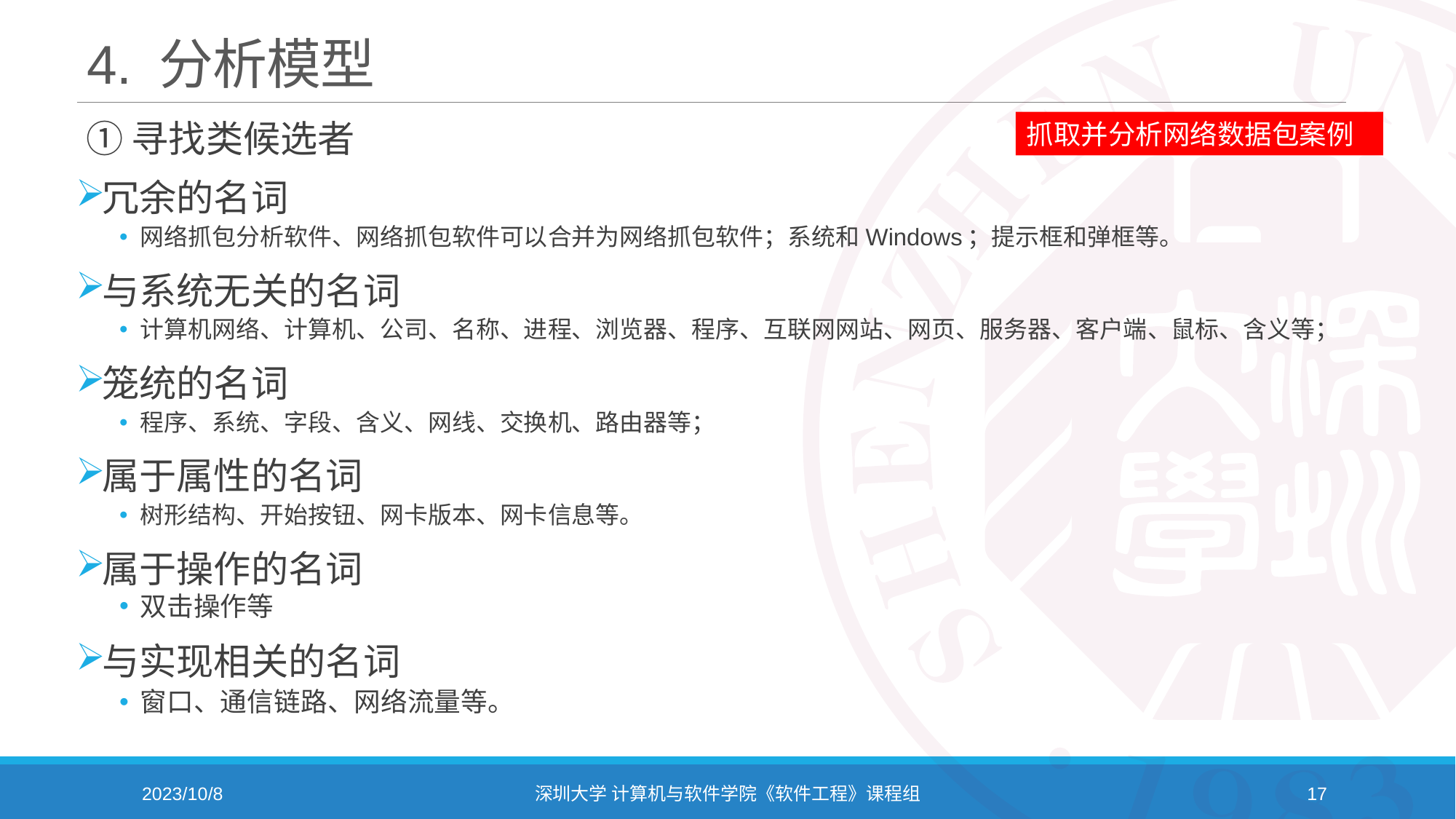

# 4. 分析模型
抓取并分析网络数据包案例
①寻找类候选者
冗余的名词
网络抓包分析软件、网络抓包软件可以合并为网络抓包软件；系统和Windows；提示框和弹框等。
与系统无关的名词
计算机网络、计算机、公司、名称、进程、浏览器、程序、互联网网站、网页、服务器、客户端、鼠标、含义等；
笼统的名词
程序、系统、字段、含义、网线、交换机、路由器等；
属于属性的名词
树形结构、开始按钮、网卡版本、网卡信息等。
属于操作的名词
双击操作等
与实现相关的名词
窗口、通信链路、网络流量等。

2023/10/8
深圳大学 计算机与软件学院《软件工程》课程组
17